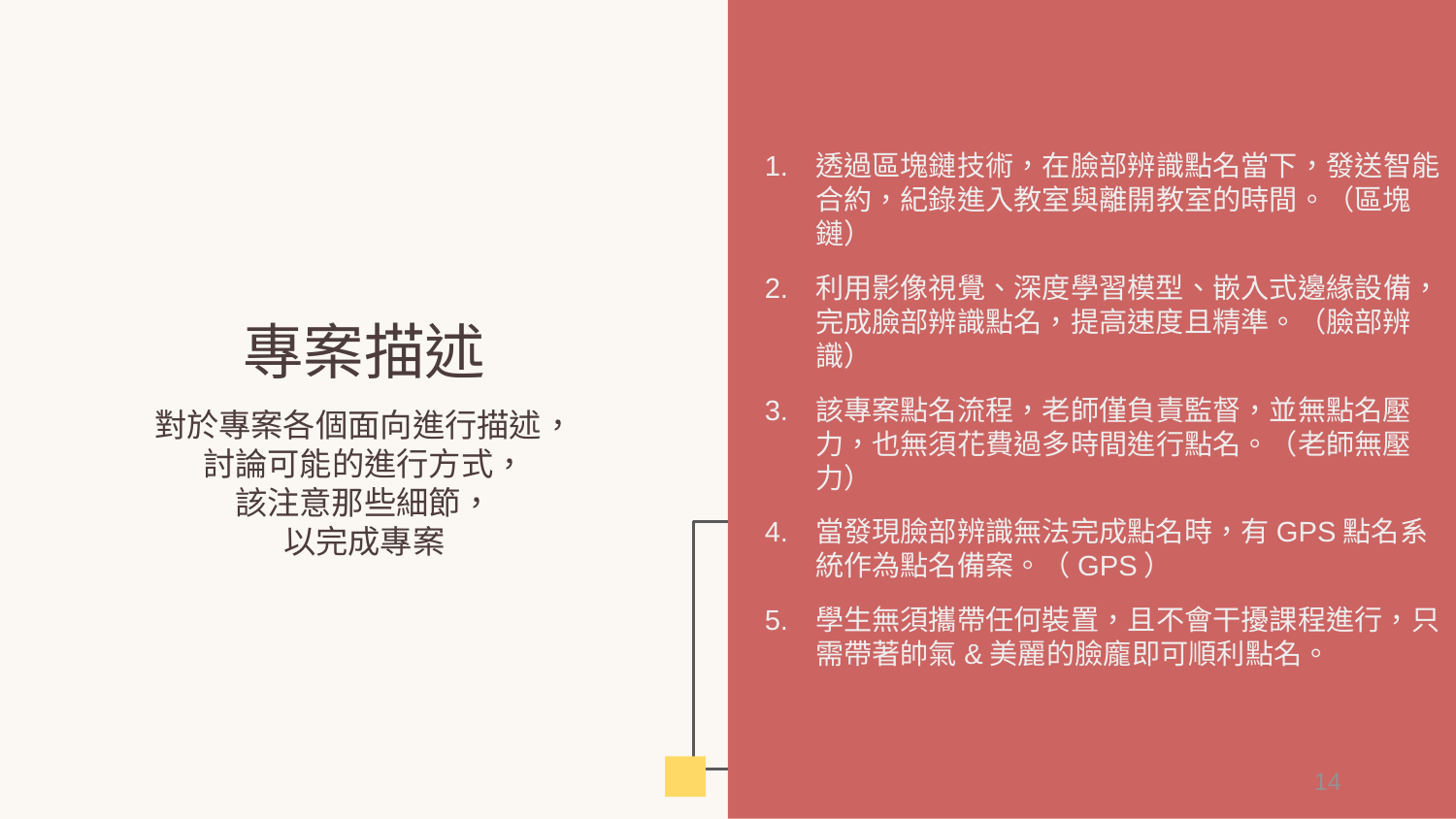

透過區塊鏈技術，在臉部辨識點名當下，發送智能合約，紀錄進入教室與離開教室的時間。（區塊鏈）
利用影像視覺、深度學習模型、嵌入式邊緣設備，完成臉部辨識點名，提高速度且精準。（臉部辨識）
該專案點名流程，老師僅負責監督，並無點名壓力，也無須花費過多時間進行點名。（老師無壓力）
當發現臉部辨識無法完成點名時，有GPS點名系統作為點名備案。（GPS）
學生無須攜帶任何裝置，且不會干擾課程進行，只需帶著帥氣&美麗的臉龐即可順利點名。
# 專案描述
對於專案各個面向進行描述，
討論可能的進行方式，
該注意那些細節，
以完成專案
14